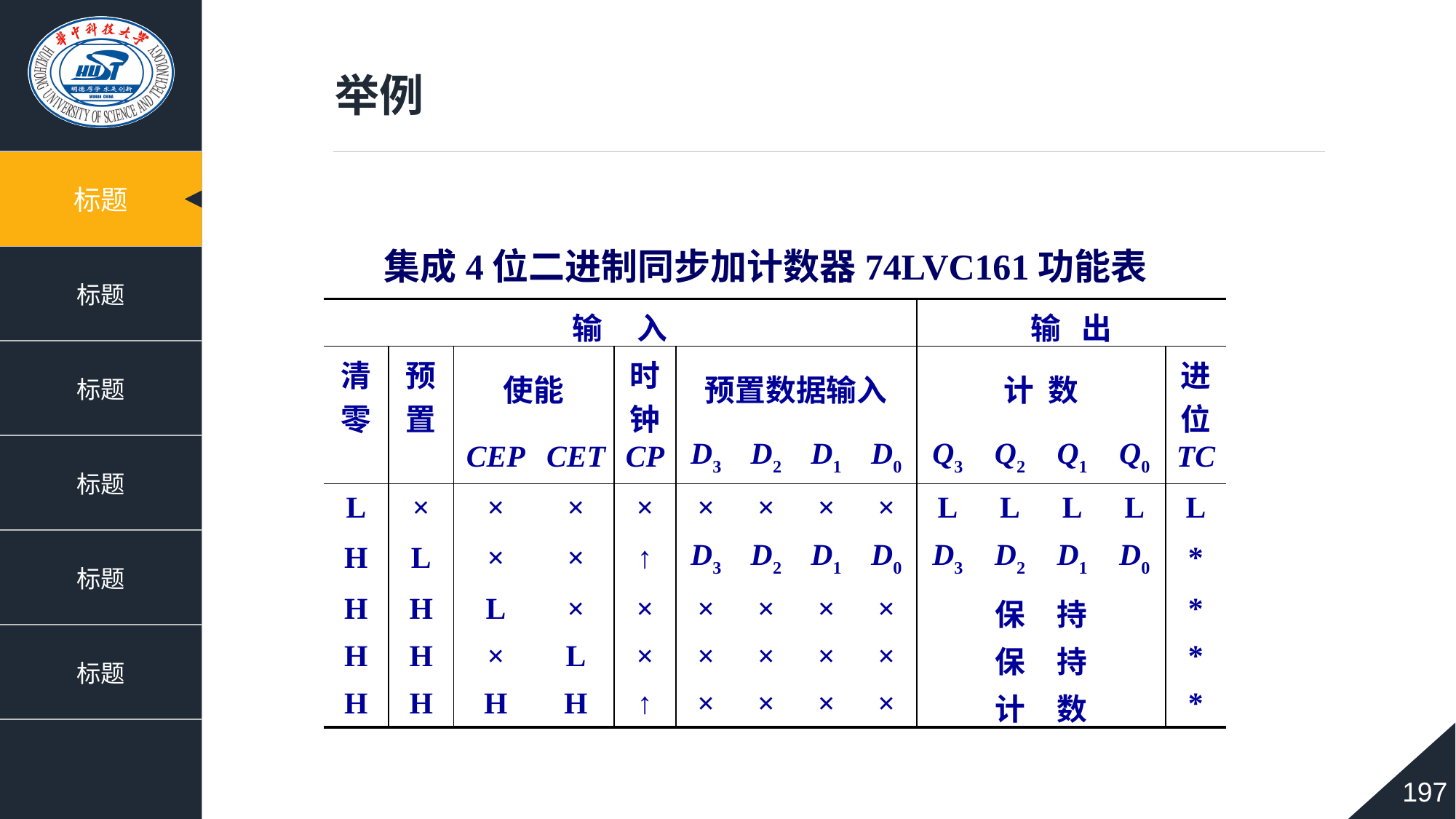

举例
集成4位二进制同步加计数器74LVC161功能表
| 输 入 |  |  |  |  |  |  |  |  | 输 出 |  |  |  |  |
| --- | --- | --- | --- | --- | --- | --- | --- | --- | --- | --- | --- | --- | --- |
| 清零 | 预置 | 使能 |  | 时钟 | 预置数据输入 |  |  |  | 计 数 |  |  |  | 进位 |
|  |  | CEP | CET | CP | D3 | D2 | D1 | D0 | Q3 | Q2 | Q1 | Q0 | TC |
| L | × | × | × | × | × | × | × | × | L | L | L | L | L |
| H | L | × | × | ↑ | D3 | D2 | D1 | D0 | D3 | D2 | D1 | D0 | \* |
| H | H | L | × | × | × | × | × | × |  | 保 | 持 |  | \* |
| H | H | × | L | × | × | × | × | × |  | 保 | 持 |  | \* |
| H | H | H | H | ↑ | × | × | × | × |  | 计 | 数 |  | \* |